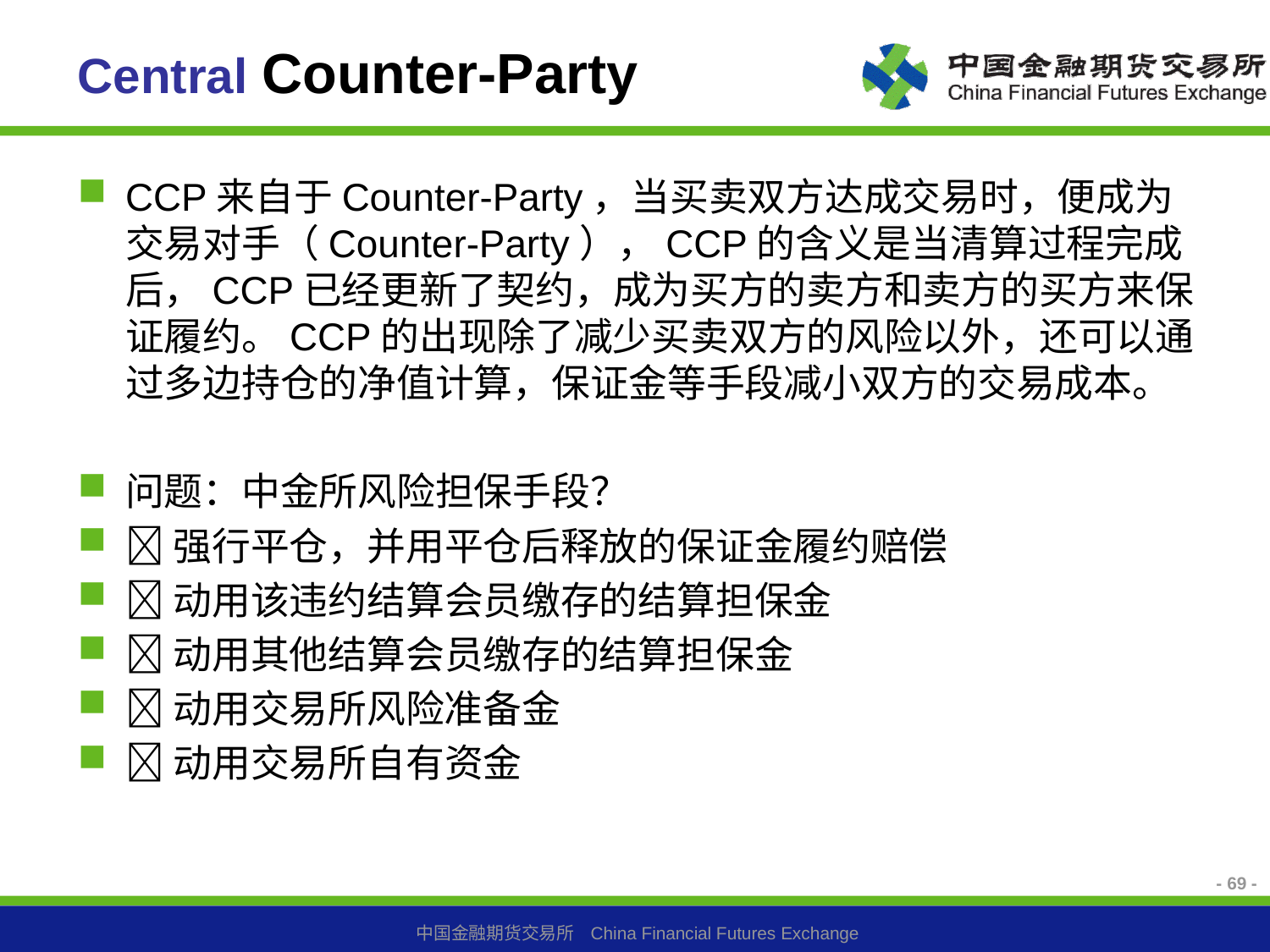

# Central Counter-Party
CCP来自于Counter-Party，当买卖双方达成交易时，便成为交易对手（Counter-Party），CCP的含义是当清算过程完成后，CCP已经更新了契约，成为买方的卖方和卖方的买方来保证履约。CCP的出现除了减少买卖双方的风险以外，还可以通过多边持仓的净值计算，保证金等手段减小双方的交易成本。

问题：中金所风险担保手段？
􀂾强行平仓，并用平仓后释放的保证金履约赔偿
􀂾动用该违约结算会员缴存的结算担保金
􀂾动用其他结算会员缴存的结算担保金
􀂾动用交易所风险准备金
􀂾动用交易所自有资金
- 69 -